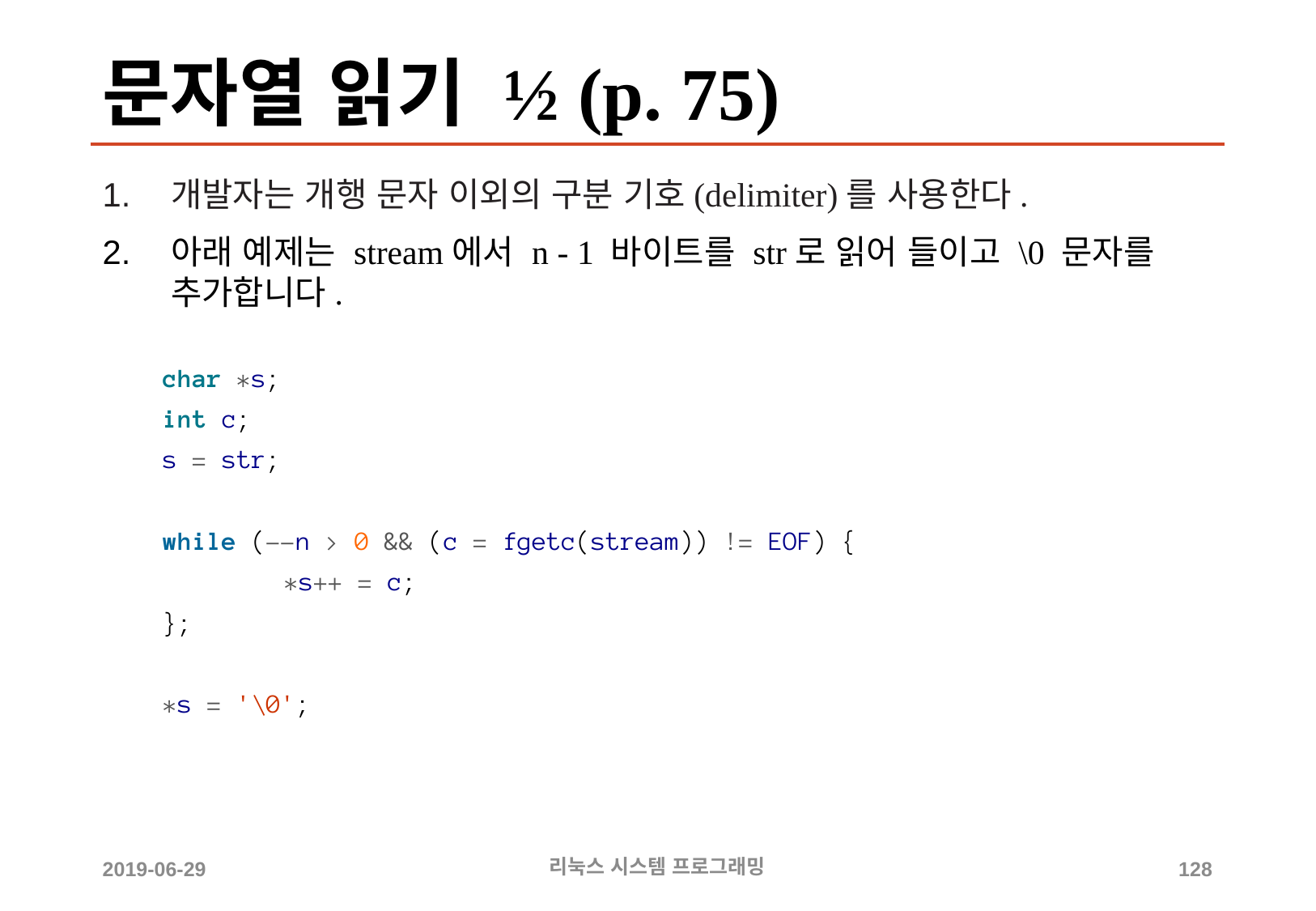

# 문자열 읽기 ½ (p. 75)
개발자는 개행 문자 이외의 구분 기호(delimiter)를 사용한다.
아래 예제는 stream에서 n - 1 바이트를 str로 읽어 들이고 \0 문자를 추가합니다.

char *s;
int c;
s = str;

while (--n > 0 && (c = fgetc(stream)) != EOF) {
	*s++ = c;
};

*s = '\0';
2019-06-29
리눅스 시스템 프로그래밍
128